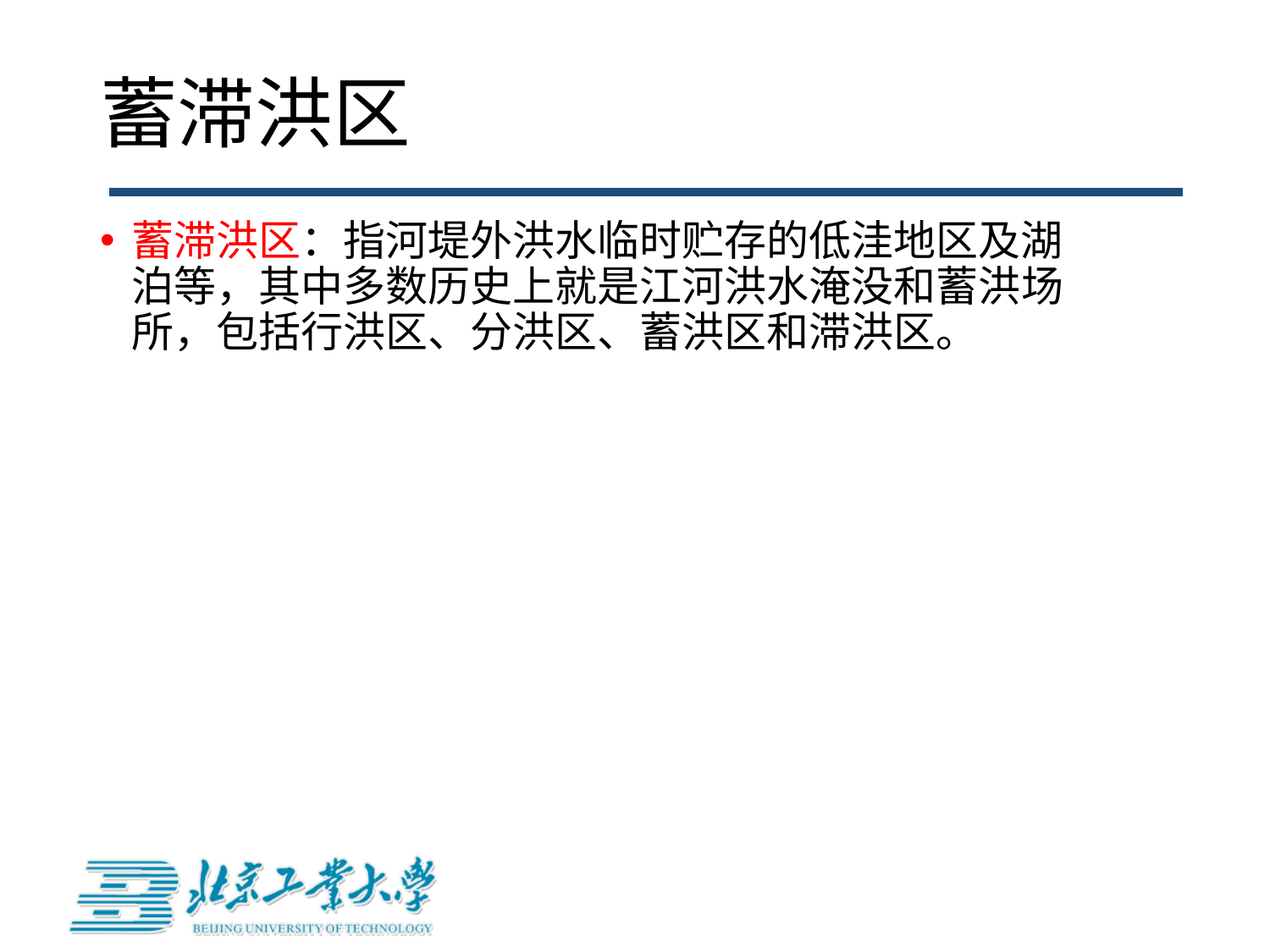

# 蓄滞洪区
蓄滞洪区：指河堤外洪水临时贮存的低洼地区及湖泊等，其中多数历史上就是江河洪水淹没和蓄洪场所，包括行洪区、分洪区、蓄洪区和滞洪区。